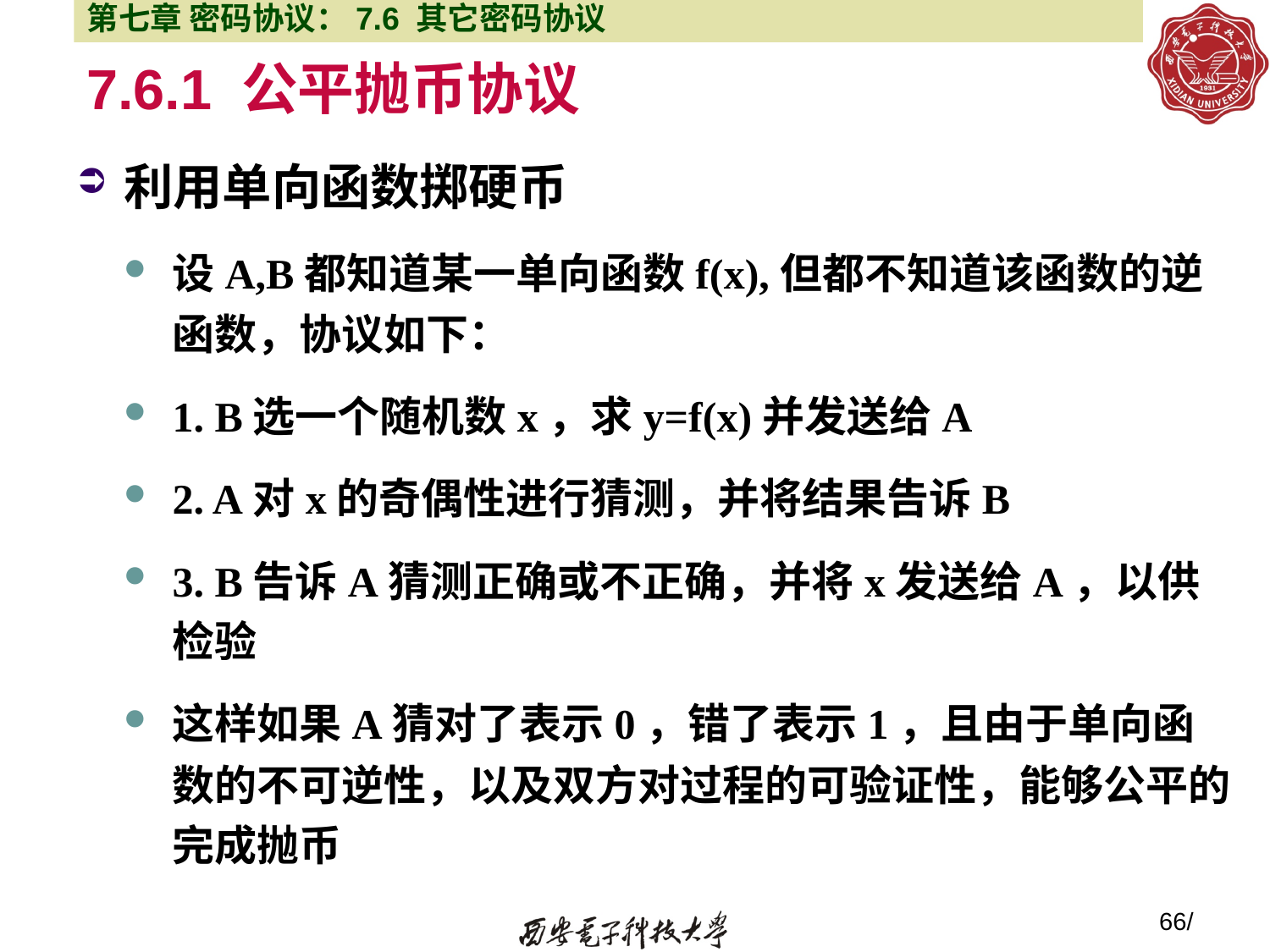

第七章 密码协议：7.6 其它密码协议
# 7.6.1 公平抛币协议
利用单向函数掷硬币
设A,B都知道某一单向函数f(x),但都不知道该函数的逆函数，协议如下：
1. B选一个随机数x，求y=f(x)并发送给A
2. A对x的奇偶性进行猜测，并将结果告诉B
3. B告诉A猜测正确或不正确，并将x发送给A，以供检验
这样如果A猜对了表示0，错了表示1，且由于单向函数的不可逆性，以及双方对过程的可验证性，能够公平的完成抛币
66/